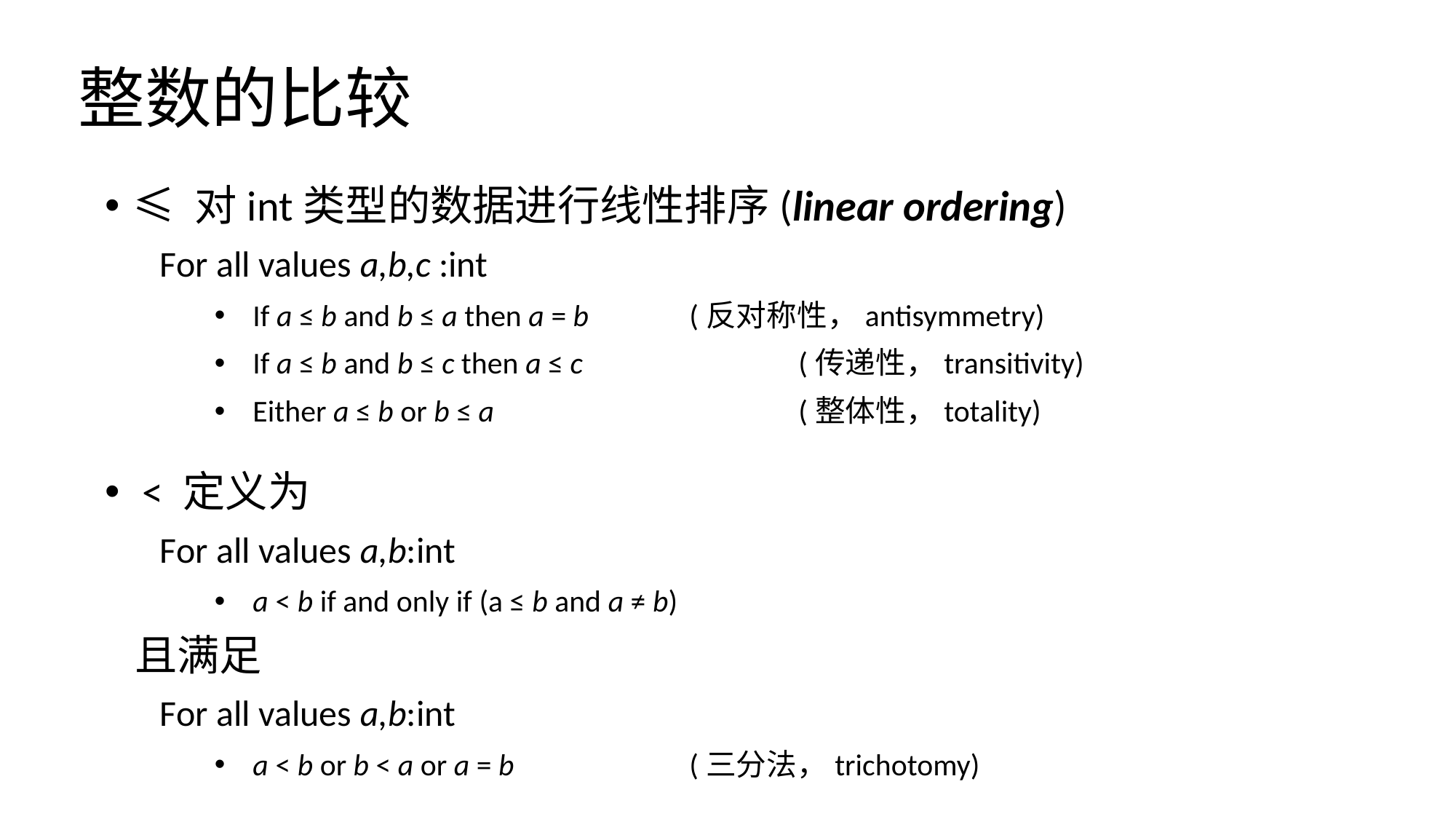

# 整数的比较
≤ 对int类型的数据进行线性排序(linear ordering)
For all values a,b,c :int
If a ≤ b and b ≤ a then a = b 	(反对称性，antisymmetry)
If a ≤ b and b ≤ c then a ≤ c 		(传递性，transitivity)
Either a ≤ b or b ≤ a 			(整体性，totality)

 < 定义为
For all values a,b:int
a < b if and only if (a ≤ b and a ≠ b)
  且满足
For all values a,b:int
a < b or b < a or a = b 		(三分法，trichotomy)